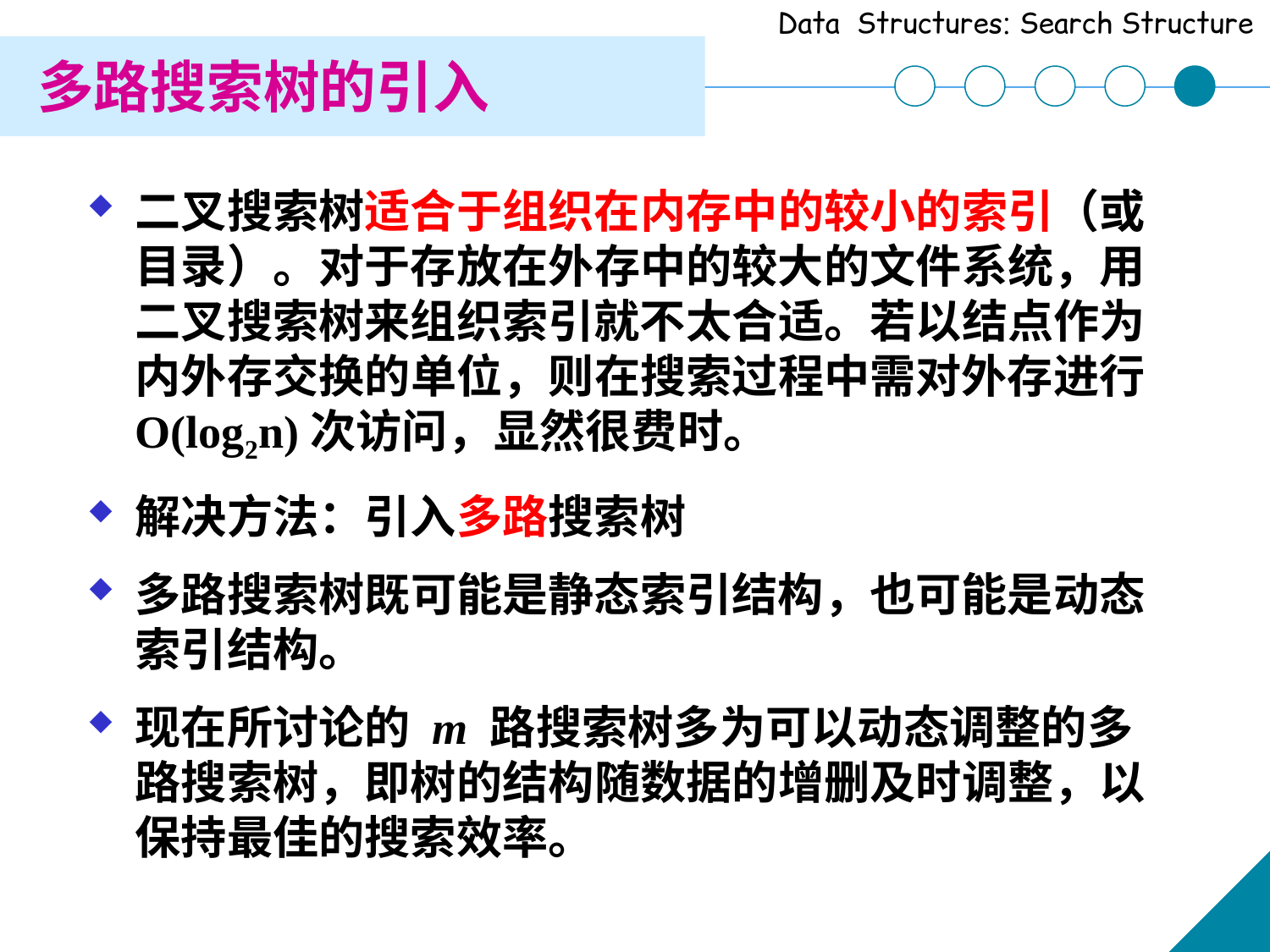

多路搜索树的引入

二叉搜索树适合于组织在内存中的较小的索引（或目录）。对于存放在外存中的较大的文件系统，用二叉搜索树来组织索引就不太合适。若以结点作为内外存交换的单位，则在搜索过程中需对外存进行O(log2n)次访问，显然很费时。
解决方法：引入多路搜索树
多路搜索树既可能是静态索引结构，也可能是动态索引结构。
现在所讨论的 m 路搜索树多为可以动态调整的多路搜索树，即树的结构随数据的增删及时调整，以保持最佳的搜索效率。